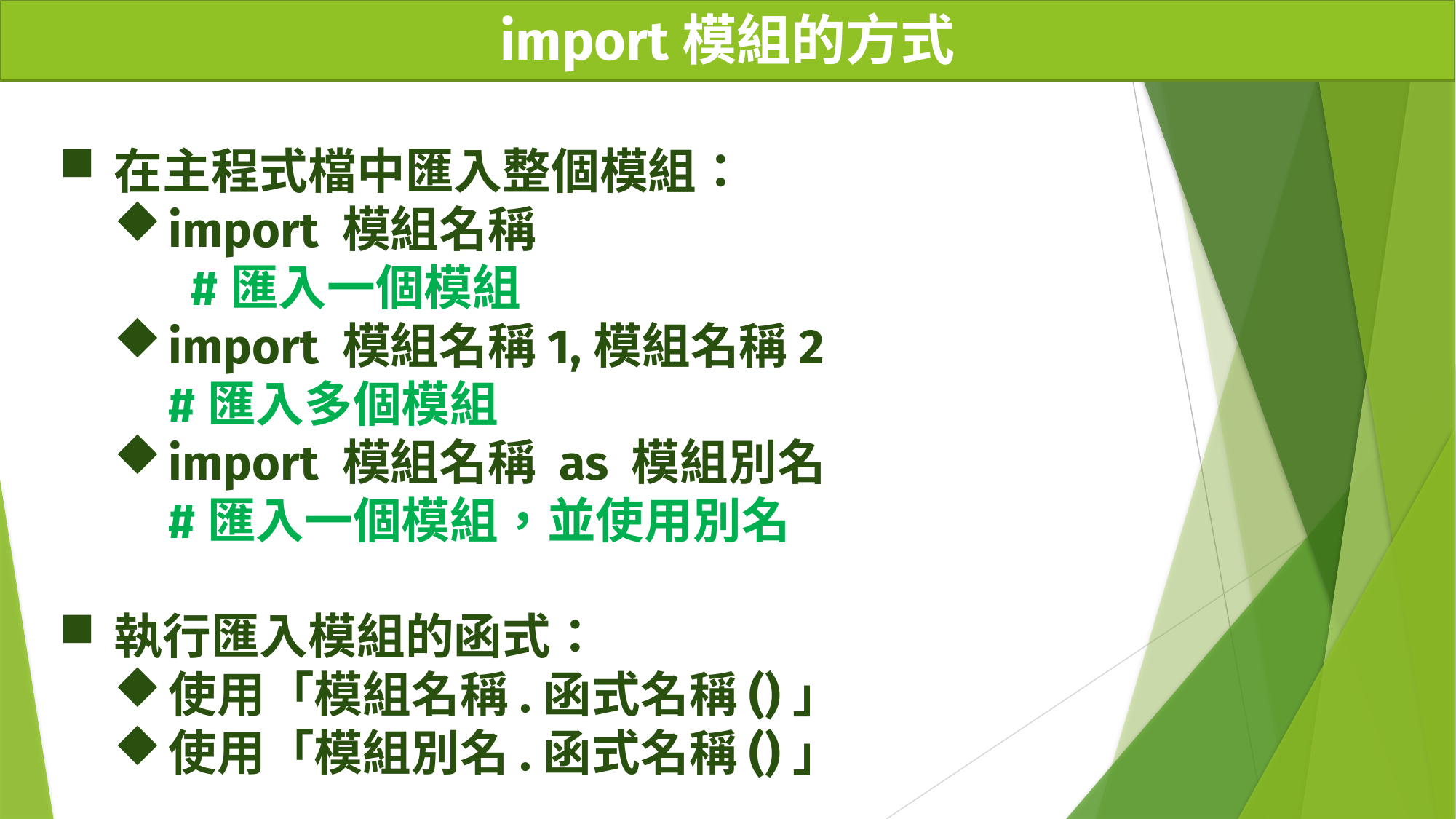

# import模組的方式
在主程式檔中匯入整個模組：
import 模組名稱
 #匯入一個模組
import 模組名稱1,模組名稱2
#匯入多個模組
import 模組名稱 as 模組別名
#匯入一個模組，並使用別名
執行匯入模組的函式：
使用「模組名稱.函式名稱()」
使用「模組別名.函式名稱()」